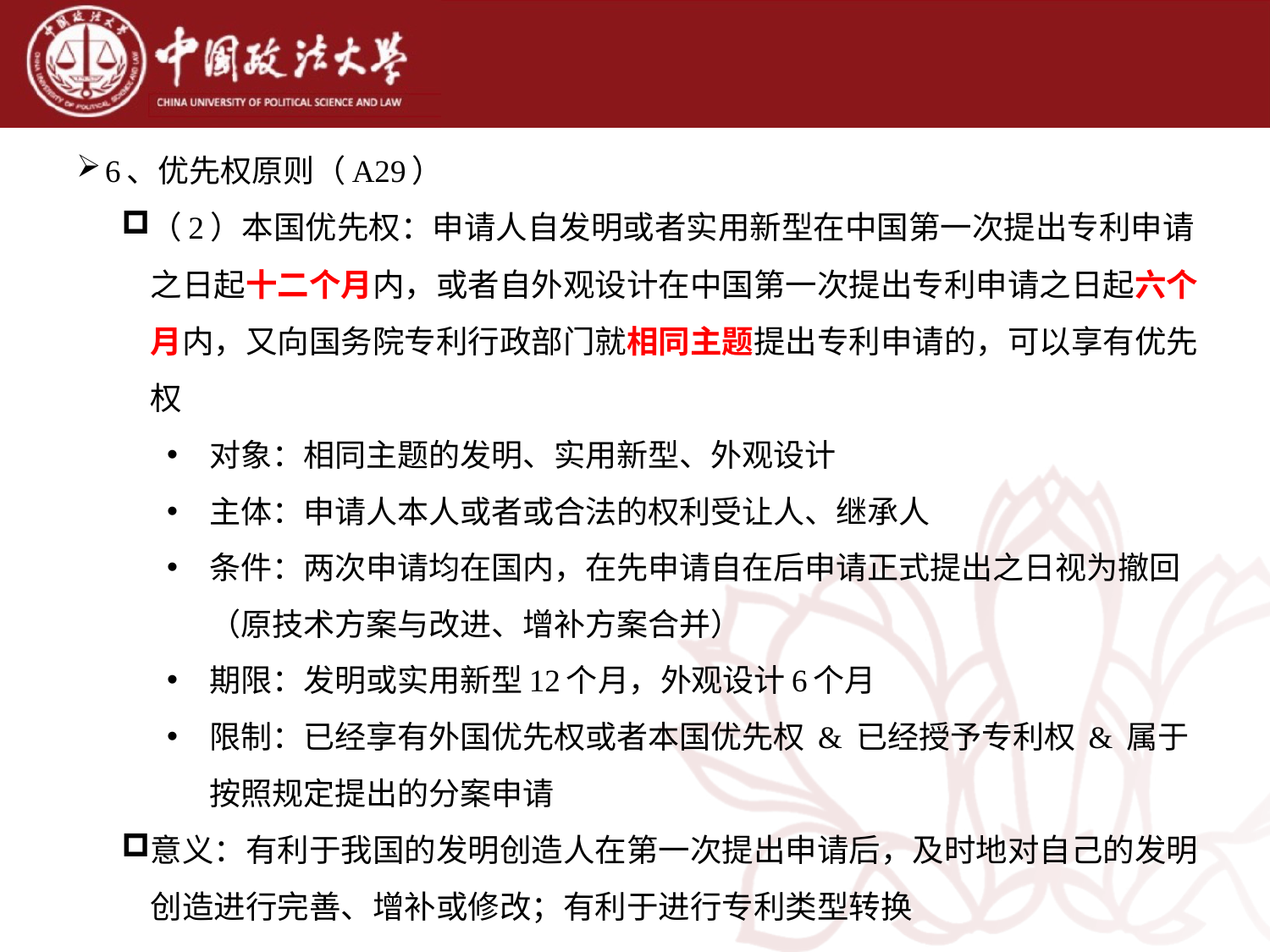

6、优先权原则（A29）
（2）本国优先权：申请人自发明或者实用新型在中国第一次提出专利申请之日起十二个月内，或者自外观设计在中国第一次提出专利申请之日起六个月内，又向国务院专利行政部门就相同主题提出专利申请的，可以享有优先权
对象：相同主题的发明、实用新型、外观设计
主体：申请人本人或者或合法的权利受让人、继承人
条件：两次申请均在国内，在先申请自在后申请正式提出之日视为撤回（原技术方案与改进、增补方案合并）
期限：发明或实用新型12个月，外观设计6个月
限制：已经享有外国优先权或者本国优先权 & 已经授予专利权 & 属于按照规定提出的分案申请
意义：有利于我国的发明创造人在第一次提出申请后，及时地对自己的发明创造进行完善、增补或修改；有利于进行专利类型转换